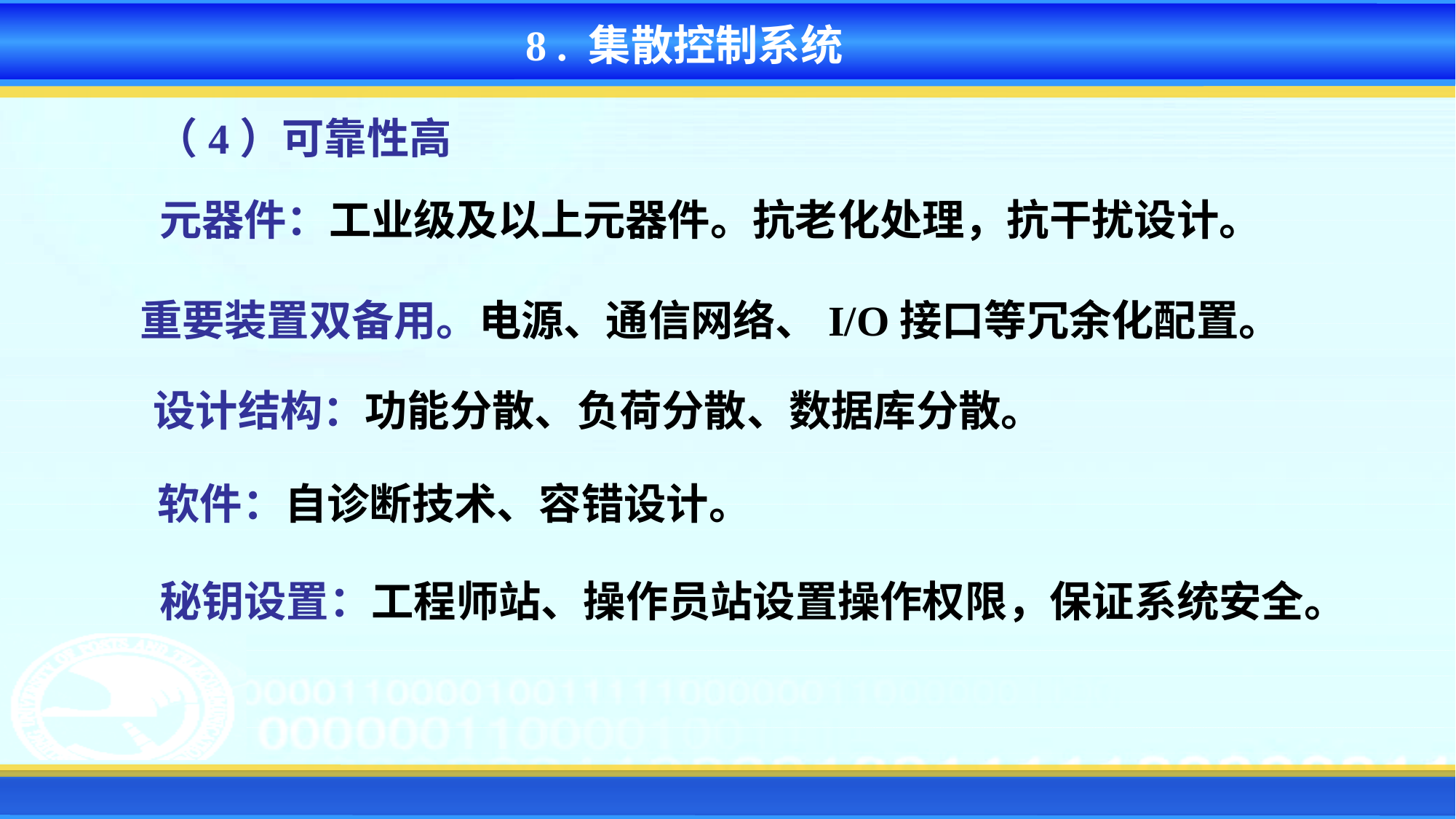

8 . 集散控制系统
（4）可靠性高
元器件：工业级及以上元器件。抗老化处理，抗干扰设计。
重要装置双备用。电源、通信网络、I/O接口等冗余化配置。
设计结构：功能分散、负荷分散、数据库分散。
软件：自诊断技术、容错设计。
秘钥设置：工程师站、操作员站设置操作权限，保证系统安全。